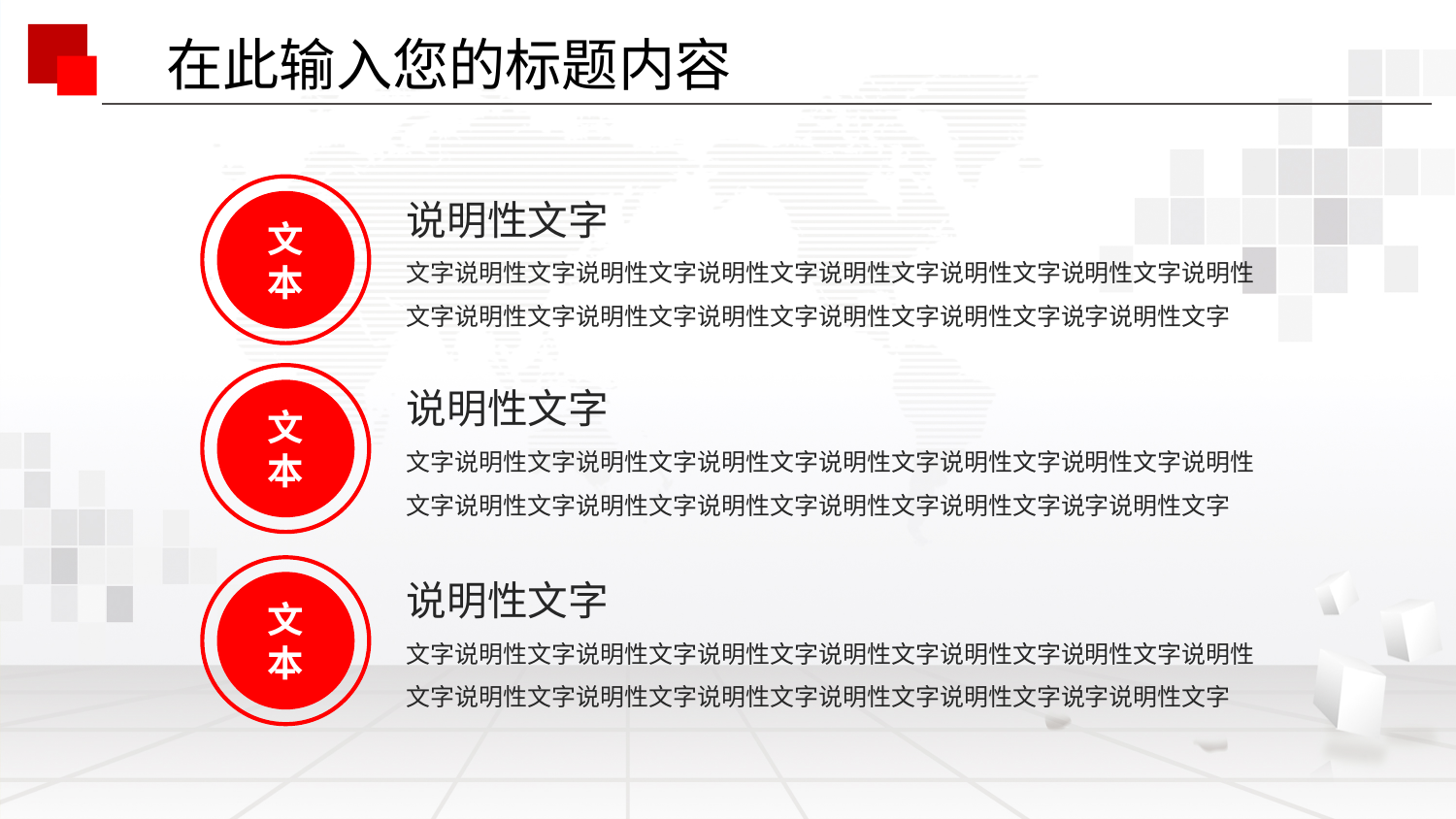

在此输入您的标题内容
说明性文字
文字说明性文字说明性文字说明性文字说明性文字说明性文字说明性文字说明性文字说明性文字说明性文字说明性文字说明性文字说明性文字说字说明性文字

文本
说明性文字
文字说明性文字说明性文字说明性文字说明性文字说明性文字说明性文字说明性文字说明性文字说明性文字说明性文字说明性文字说明性文字说字说明性文字

文本
说明性文字
文字说明性文字说明性文字说明性文字说明性文字说明性文字说明性文字说明性文字说明性文字说明性文字说明性文字说明性文字说明性文字说字说明性文字

文本